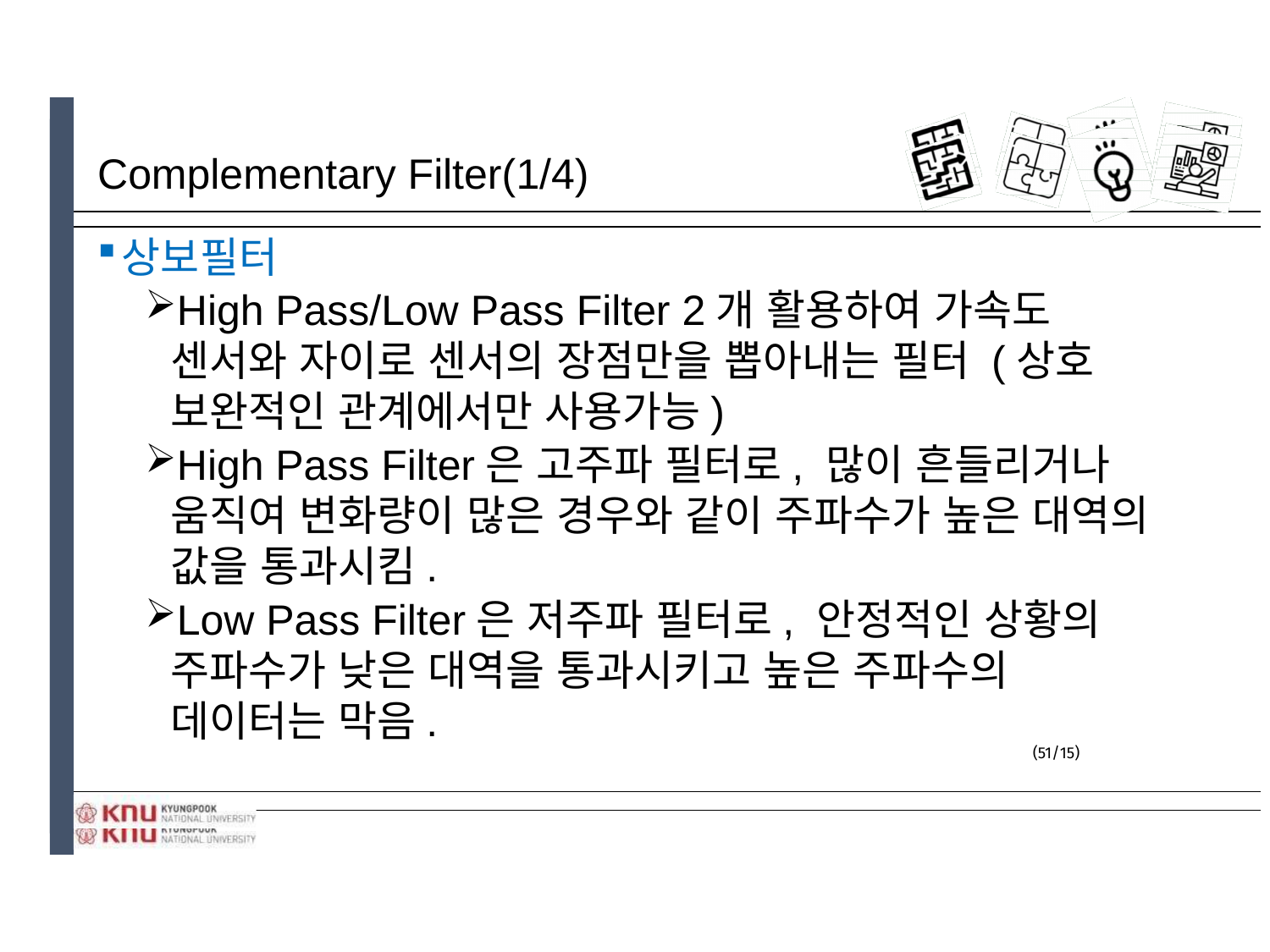

# Complementary Filter(1/4)
상보필터
High Pass/Low Pass Filter 2개 활용하여 가속도 센서와 자이로 센서의 장점만을 뽑아내는 필터 (상호 보완적인 관계에서만 사용가능)
High Pass Filter은 고주파 필터로, 많이 흔들리거나 움직여 변화량이 많은 경우와 같이 주파수가 높은 대역의 값을 통과시킴.
Low Pass Filter은 저주파 필터로, 안정적인 상황의 주파수가 낮은 대역을 통과시키고 높은 주파수의 데이터는 막음.

(51/15)